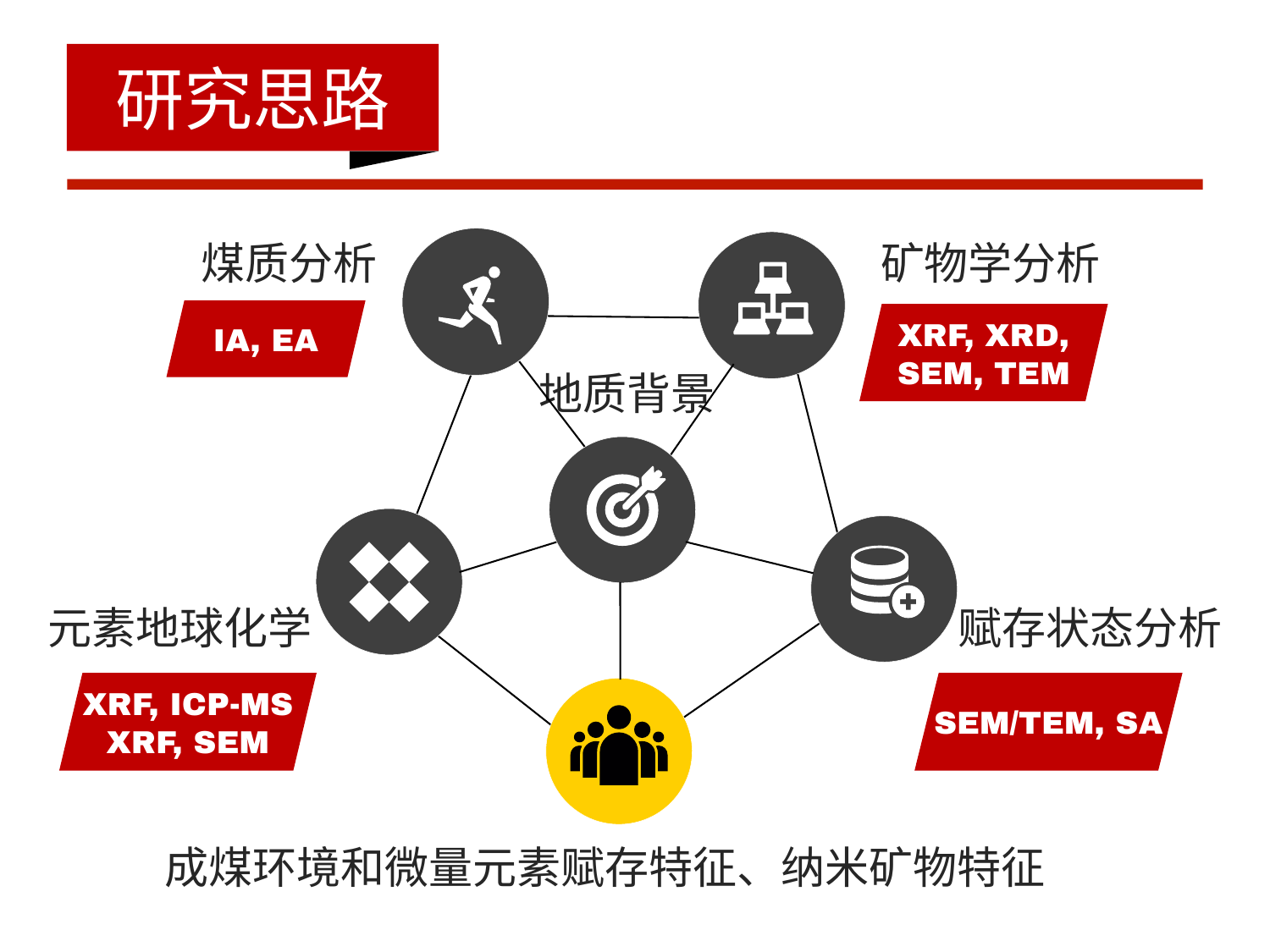

研究思路

煤质分析
矿物学分析

IA, EA
XRF, XRD, SEM, TEM

地质背景

元素地球化学
赋存状态分析
XRF, ICP-MS
XRF, SEM
SEM/TEM, SA

成煤环境和微量元素赋存特征、纳米矿物特征